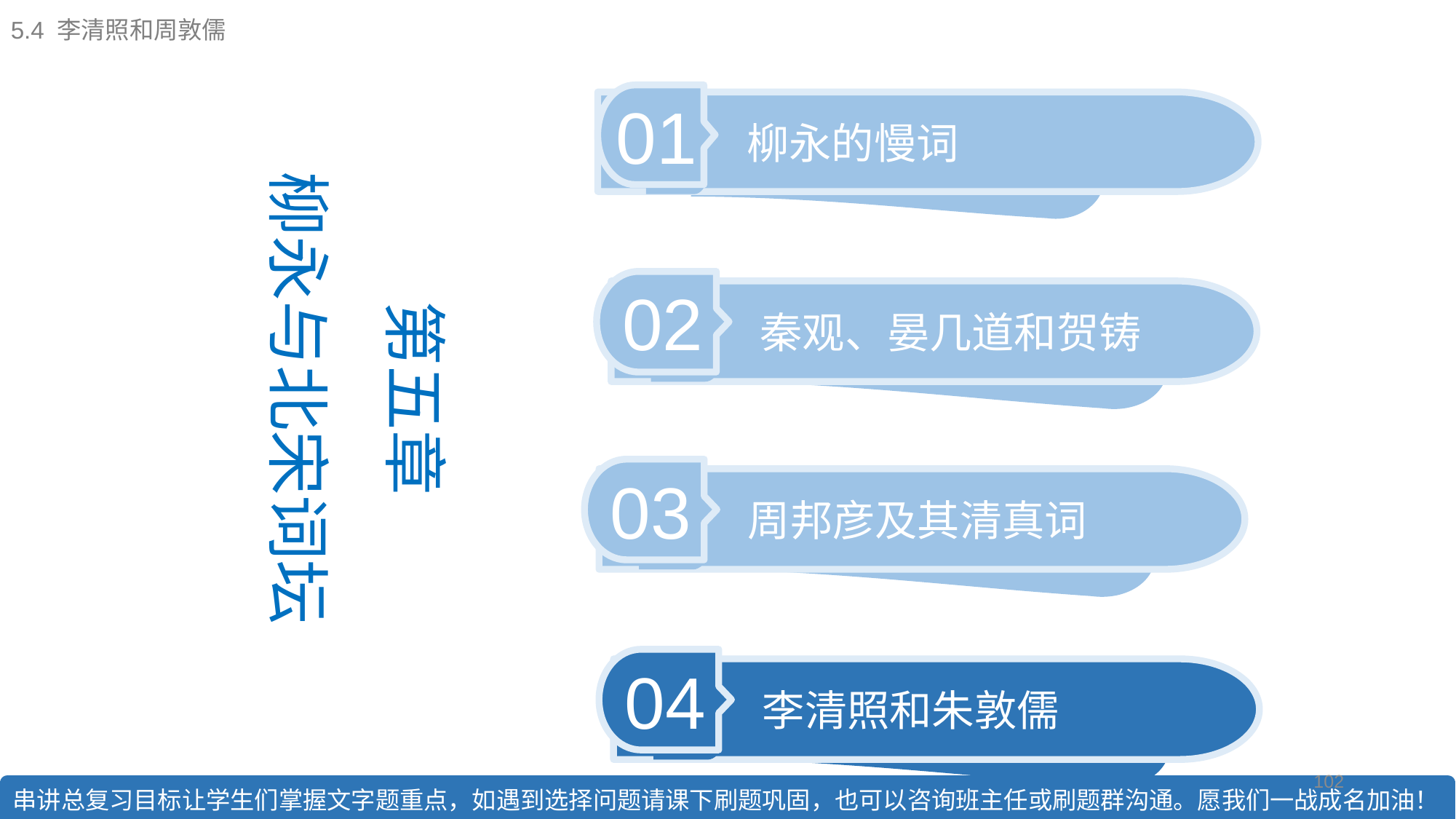

5.4 李清照和周敦儒
第五章
柳永与北宋词坛
01
柳永的慢词

02
秦观、晏几道和贺铸

03
周邦彦及其清真词

04
李清照和朱敦儒

102